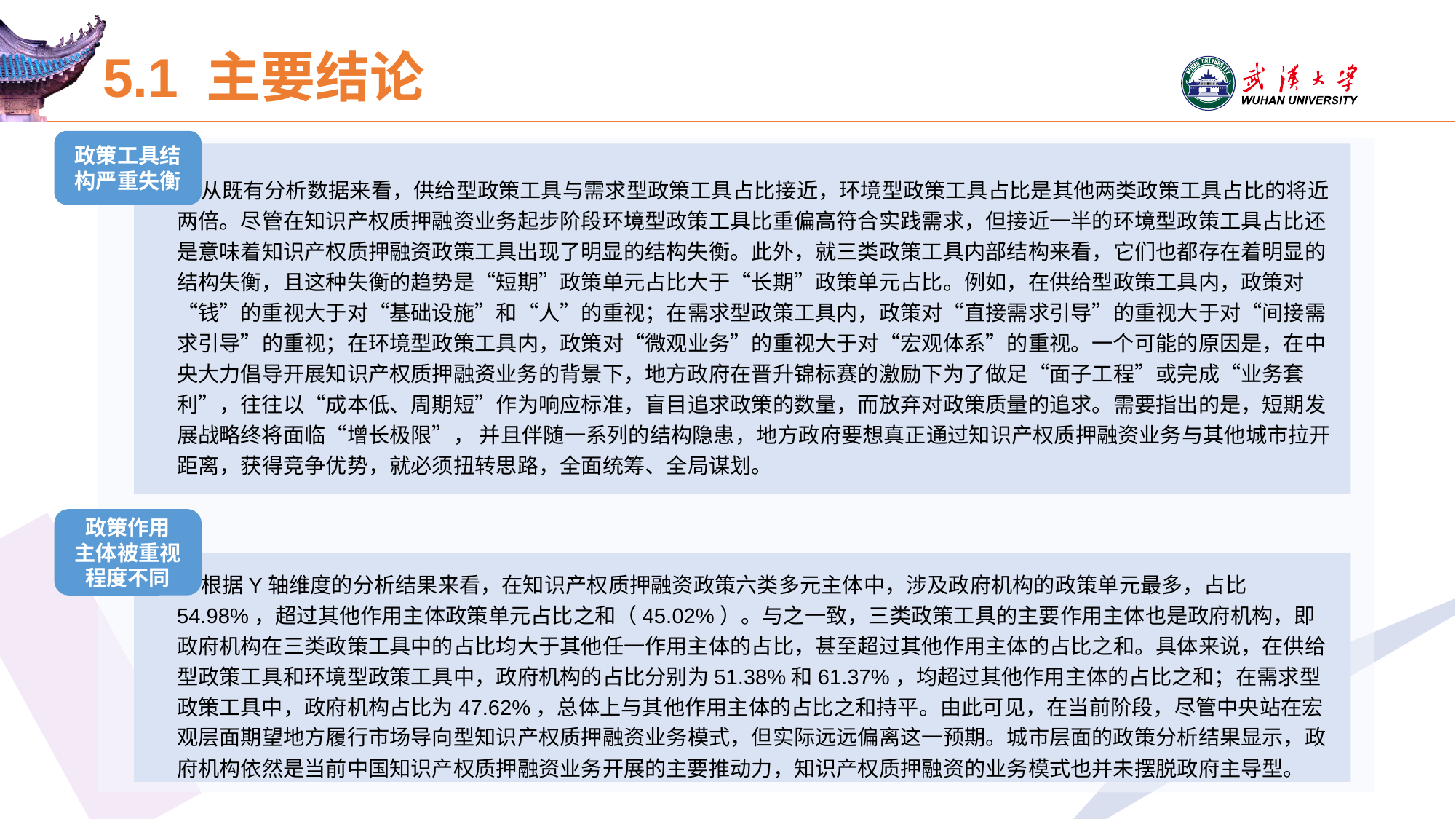

5.1 主要结论
政策工具结构严重失衡

    从既有分析数据来看，供给型政策工具与需求型政策工具占比接近，环境型政策工具占比是其他两类政策工具占比的将近两倍。尽管在知识产权质押融资业务起步阶段环境型政策工具比重偏高符合实践需求，但接近一半的环境型政策工具占比还是意味着知识产权质押融资政策工具出现了明显的结构失衡。此外，就三类政策工具内部结构来看，它们也都存在着明显的结构失衡，且这种失衡的趋势是“短期”政策单元占比大于“长期”政策单元占比。例如，在供给型政策工具内，政策对“钱”的重视大于对“基础设施”和“人”的重视；在需求型政策工具内，政策对“直接需求引导”的重视大于对“间接需求引导”的重视；在环境型政策工具内，政策对“微观业务”的重视大于对“宏观体系”的重视。一个可能的原因是，在中央大力倡导开展知识产权质押融资业务的背景下，地方政府在晋升锦标赛的激励下为了做足“面子工程”或完成“业务套利”，往往以“成本低、周期短”作为响应标准，盲目追求政策的数量，而放弃对政策质量的追求。需要指出的是，短期发展战略终将面临“增长极限”， 并且伴随一系列的结构隐患，地方政府要想真正通过知识产权质押融资业务与其他城市拉开距离，获得竞争优势，就必须扭转思路，全面统筹、全局谋划。

政策作用
主体被重视程度不同

    根据Y轴维度的分析结果来看，在知识产权质押融资政策六类多元主体中，涉及政府机构的政策单元最多，占比54.98%，超过其他作用主体政策单元占比之和（45.02%）。与之一致，三类政策工具的主要作用主体也是政府机构，即政府机构在三类政策工具中的占比均大于其他任一作用主体的占比，甚至超过其他作用主体的占比之和。具体来说，在供给型政策工具和环境型政策工具中，政府机构的占比分别为51.38%和61.37%，均超过其他作用主体的占比之和；在需求型政策工具中，政府机构占比为47.62%，总体上与其他作用主体的占比之和持平。由此可见，在当前阶段，尽管中央站在宏观层面期望地方履行市场导向型知识产权质押融资业务模式，但实际远远偏离这一预期。城市层面的政策分析结果显示，政府机构依然是当前中国知识产权质押融资业务开展的主要推动力，知识产权质押融资的业务模式也并未摆脱政府主导型。